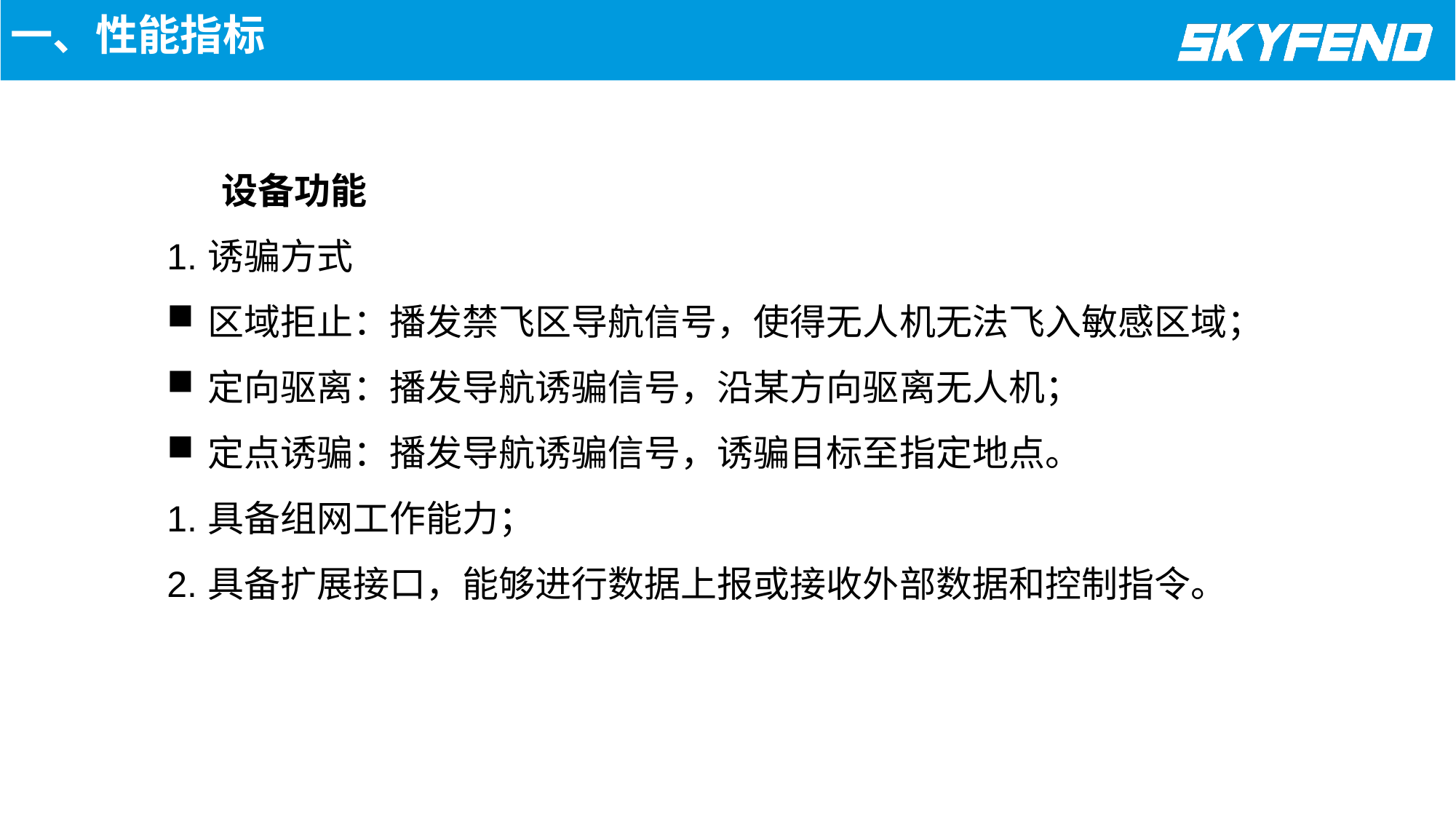

一、性能指标
设备功能
诱骗方式
区域拒止：播发禁飞区导航信号，使得无人机无法飞入敏感区域；
定向驱离：播发导航诱骗信号，沿某方向驱离无人机；
定点诱骗：播发导航诱骗信号，诱骗目标至指定地点。
具备组网工作能力；
具备扩展接口，能够进行数据上报或接收外部数据和控制指令。